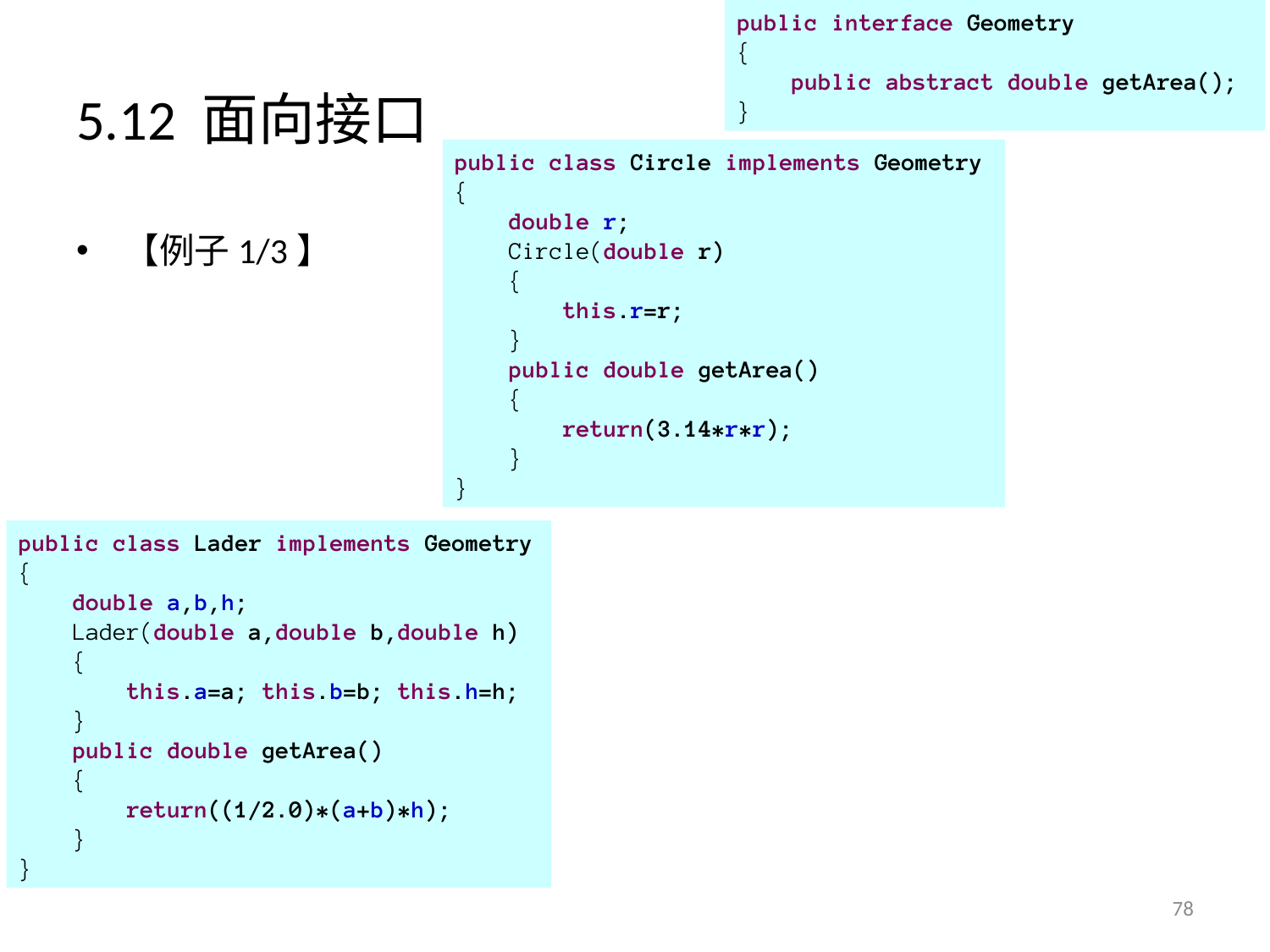

public interface Geometry
{
    public abstract double getArea();
}
# 5.12 面向接口
public class Circle implements Geometry
{
    double r;
    Circle(double r)
    {
        this.r=r;
    }
    public double getArea()
    {
        return(3.14*r*r);
    }
}
【例子1/3】
public class Lader implements Geometry
{
    double a,b,h;
    Lader(double a,double b,double h)
    {
        this.a=a; this.b=b; this.h=h;
    }
    public double getArea()
    {
        return((1/2.0)*(a+b)*h);
    }
}
78